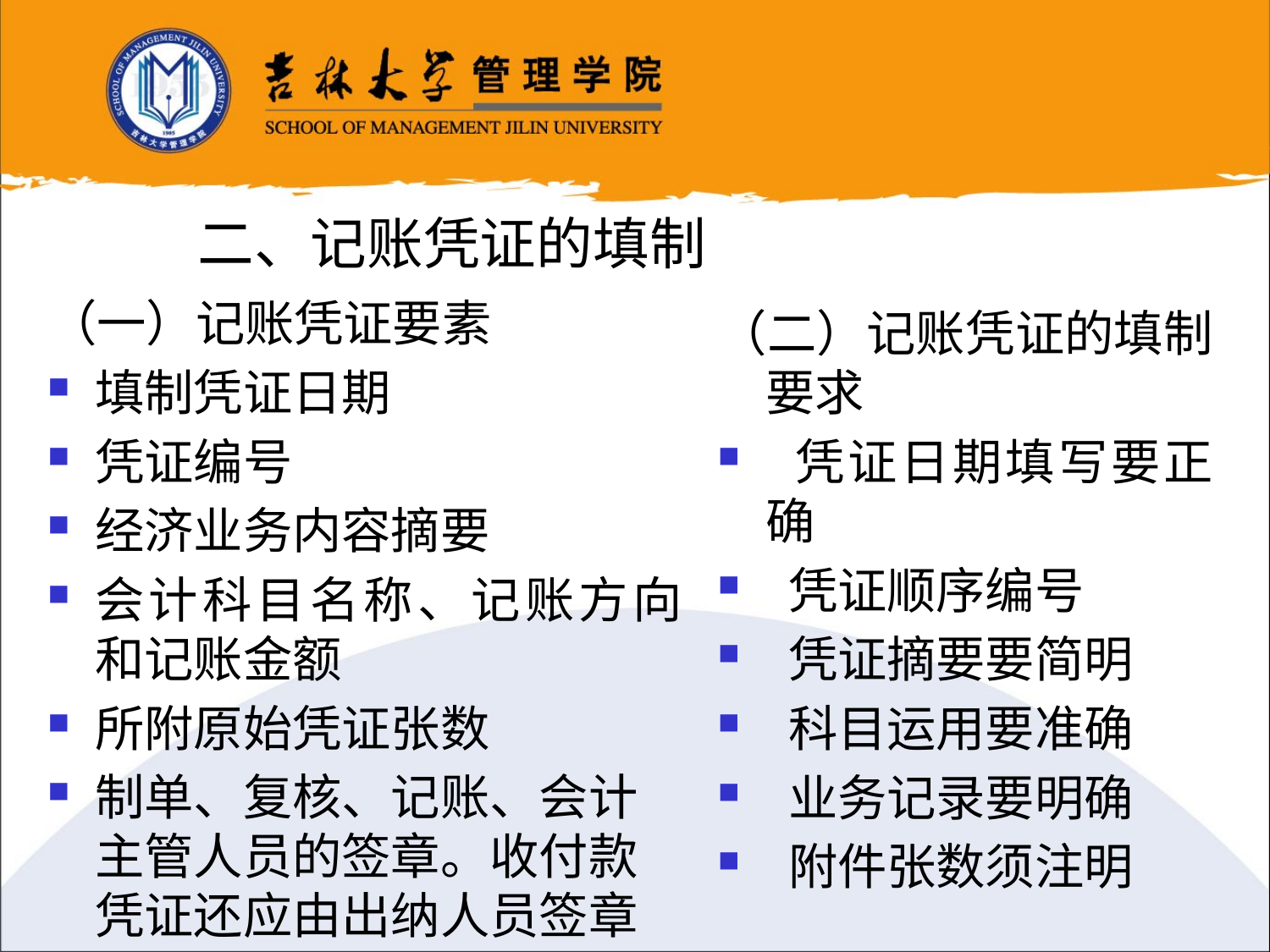

二、记账凭证的填制
（一）记账凭证要素
填制凭证日期
凭证编号
经济业务内容摘要
会计科目名称、记账方向和记账金额
所附原始凭证张数
制单、复核、记账、会计主管人员的签章。收付款凭证还应由出纳人员签章
（二）记账凭证的填制要求
 凭证日期填写要正确
 凭证顺序编号
 凭证摘要要简明
 科目运用要准确
 业务记录要明确
 附件张数须注明
115